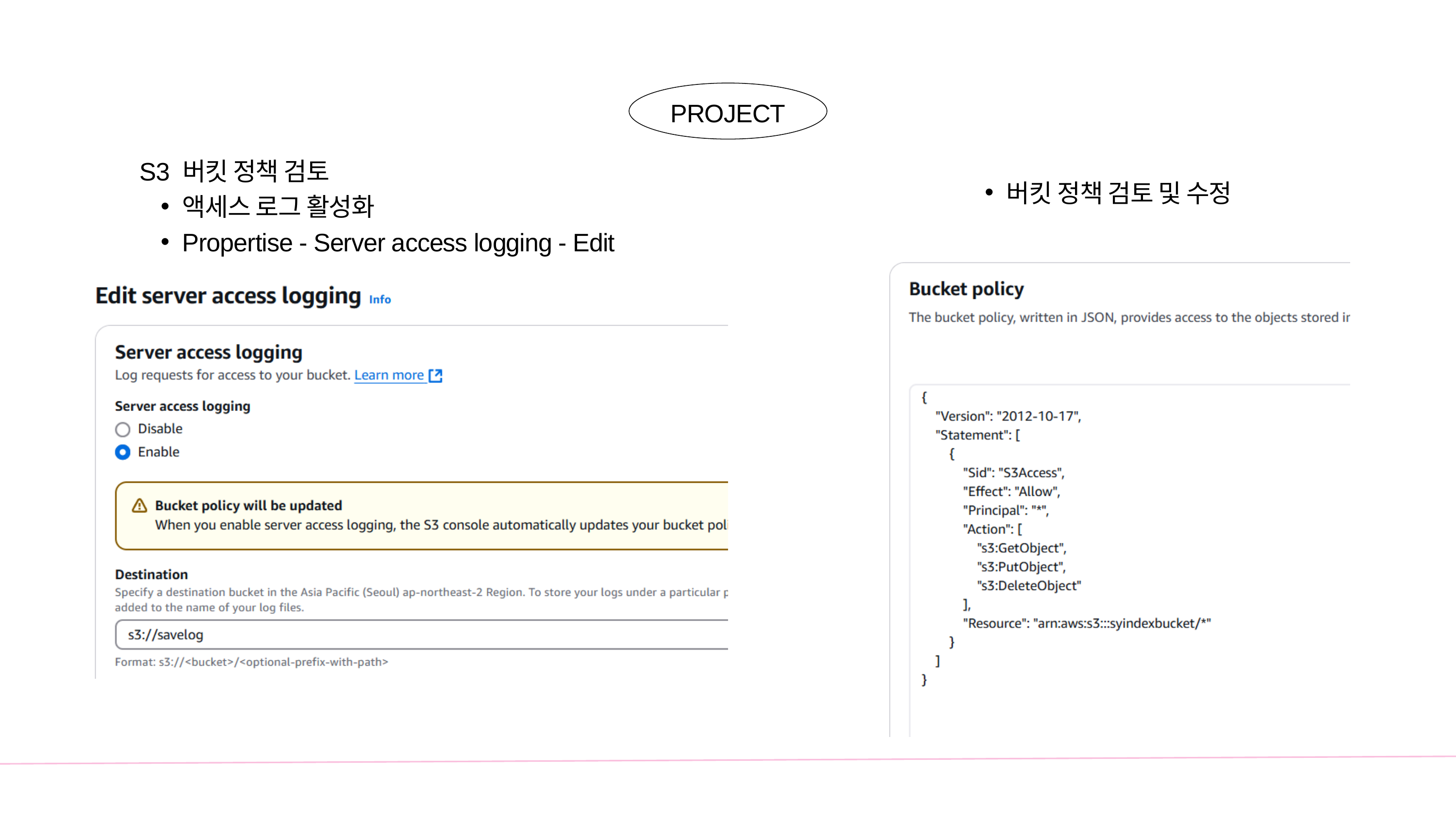

PROJECT
S3 버킷 정책 검토
액세스 로그 활성화
Propertise - Server access logging - Edit
버킷 정책 검토 및 수정